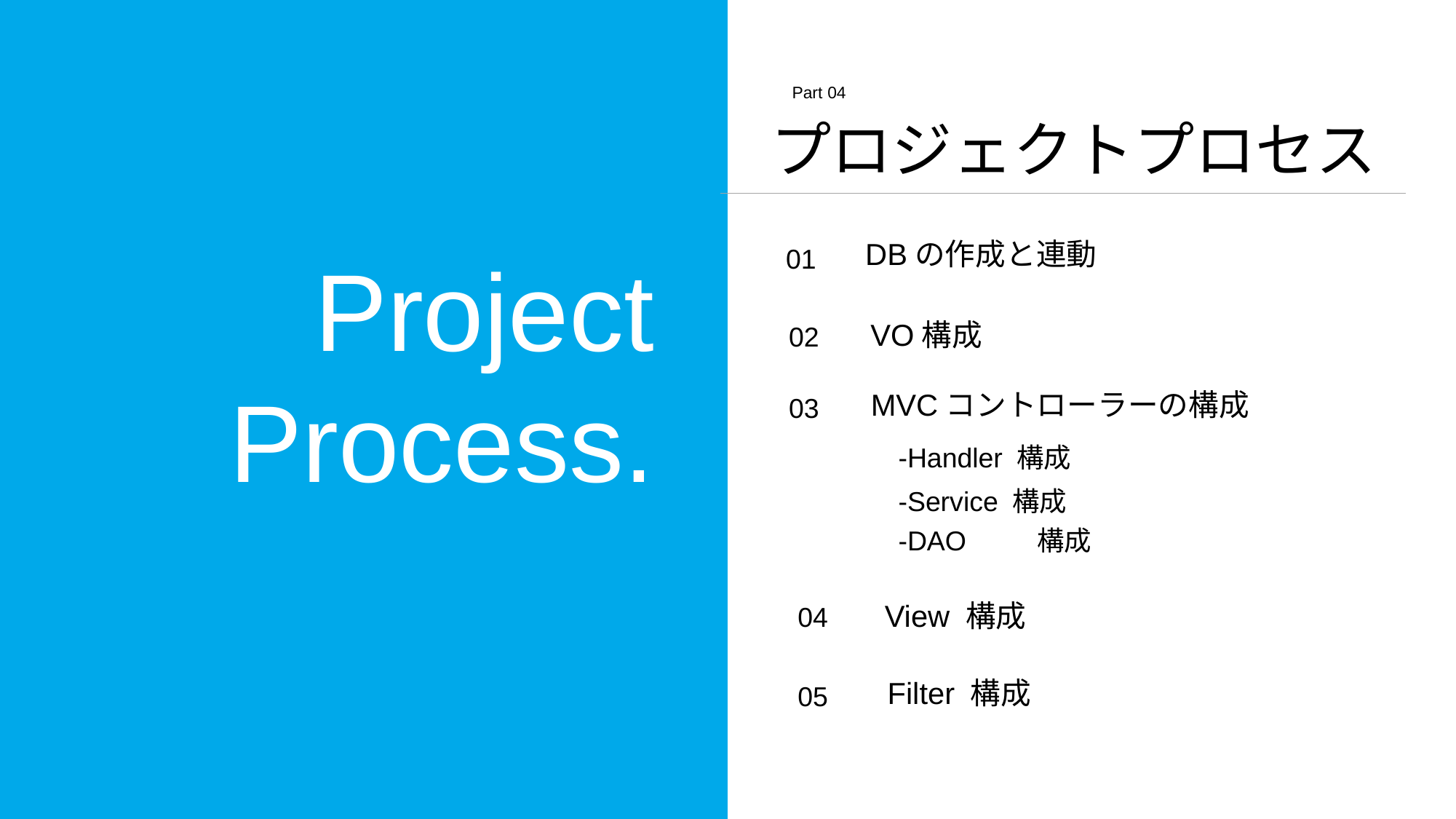

Part 04
プロジェクトプロセス
DBの作成と連動
01
Project
Process.
VO構成
02
MVCコントローラーの構成
03
-Handler 構成
-Service 構成
-DAO	   構成
View 構成
04
Filter 構成
05